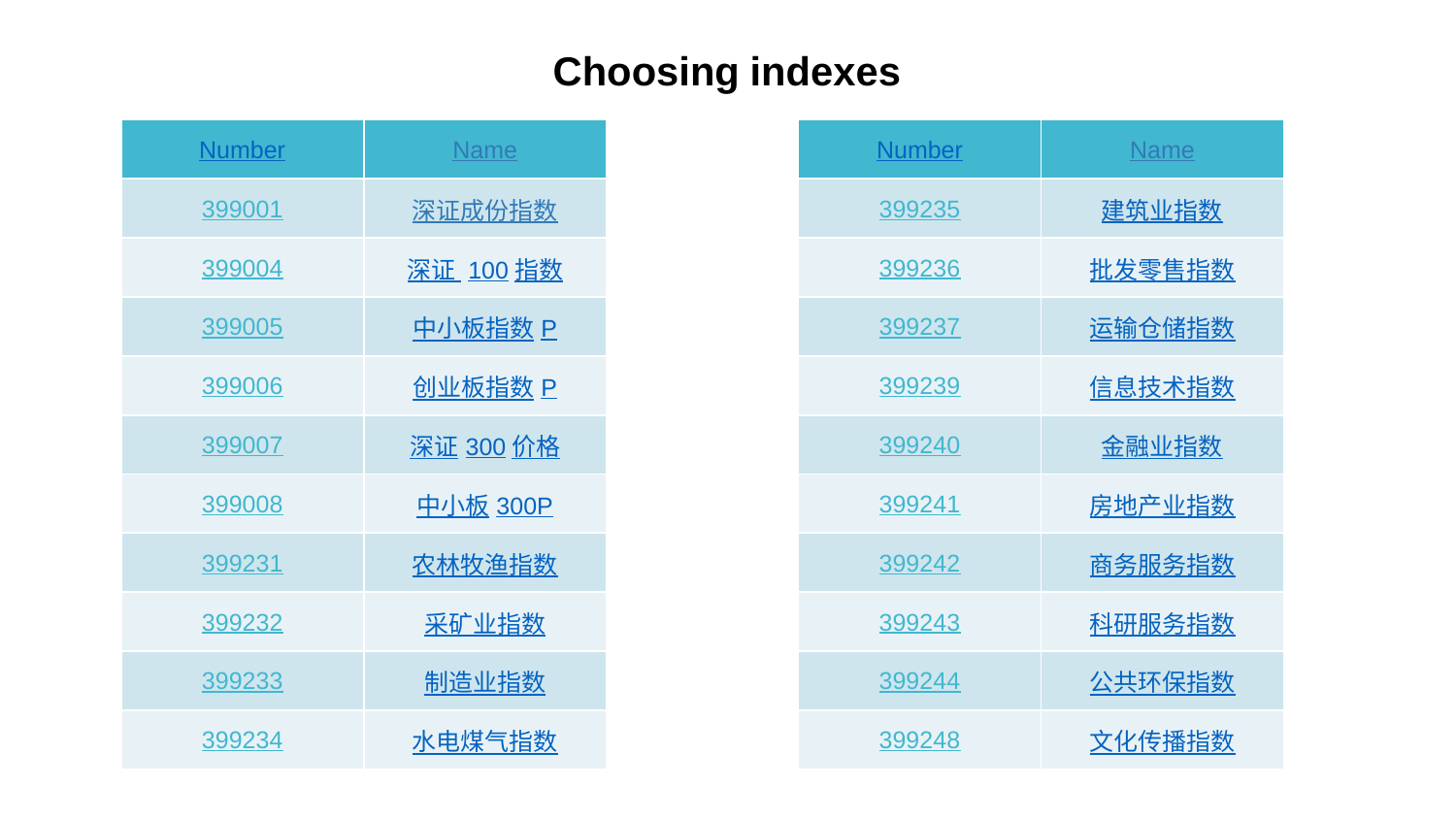

Choosing indexes
| Number | Name |
| --- | --- |
| 399001 | 深证成份指数 |
| 399004 | 深证 100指数 |
| 399005 | 中小板指数P |
| 399006 | 创业板指数P |
| 399007 | 深证300价格 |
| 399008 | 中小板300P |
| 399231 | 农林牧渔指数 |
| 399232 | 采矿业指数 |
| 399233 | 制造业指数 |
| 399234 | 水电煤气指数 |
| Number | Name |
| --- | --- |
| 399235 | 建筑业指数 |
| 399236 | 批发零售指数 |
| 399237 | 运输仓储指数 |
| 399239 | 信息技术指数 |
| 399240 | 金融业指数 |
| 399241 | 房地产业指数 |
| 399242 | 商务服务指数 |
| 399243 | 科研服务指数 |
| 399244 | 公共环保指数 |
| 399248 | 文化传播指数 |